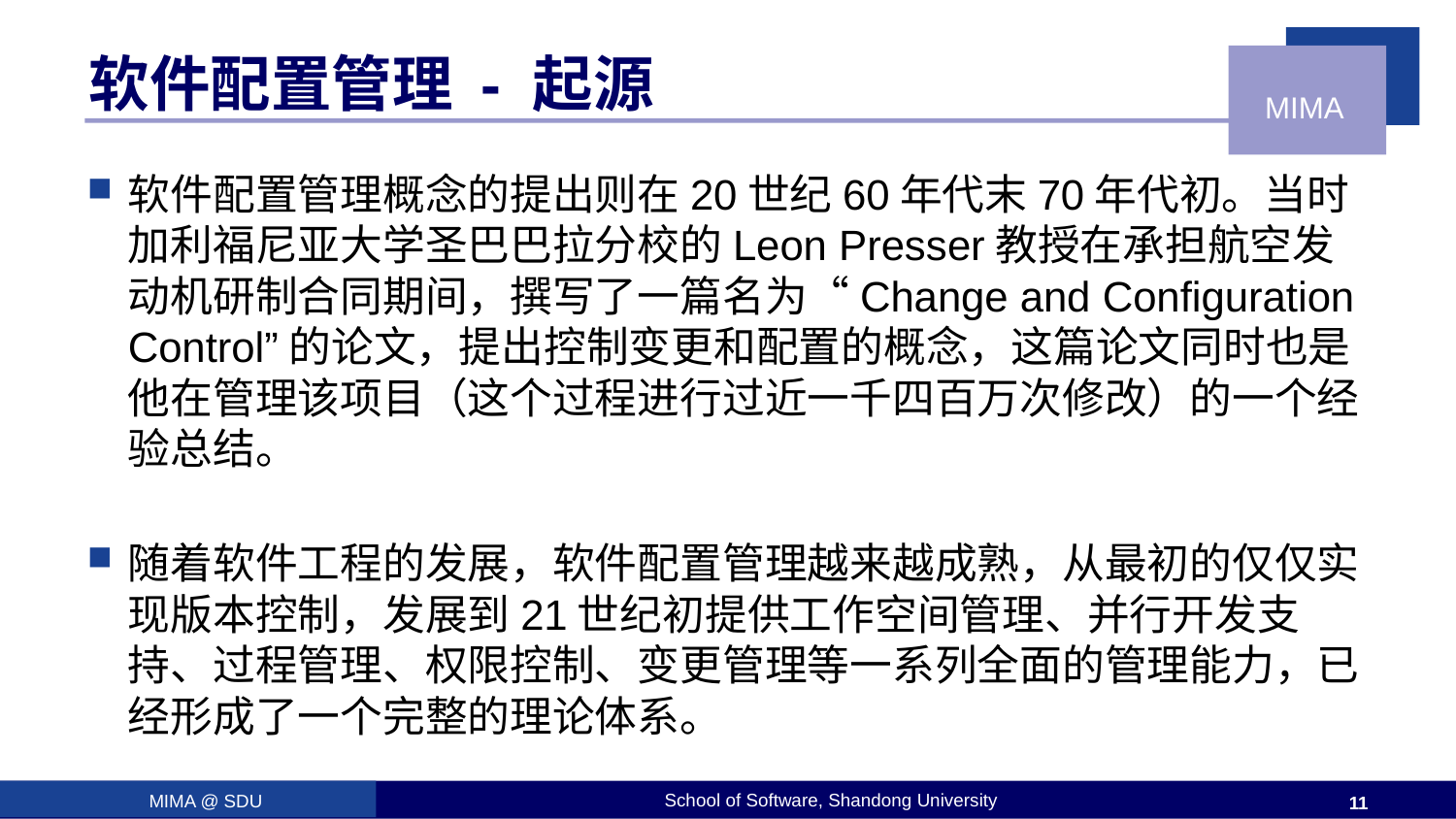

# 软件配置管理 - 起源
软件配置管理概念的提出则在20世纪60年代末70年代初。当时加利福尼亚大学圣巴巴拉分校的Leon Presser教授在承担航空发动机研制合同期间，撰写了一篇名为“Change and Configuration Control”的论文，提出控制变更和配置的概念，这篇论文同时也是他在管理该项目（这个过程进行过近一千四百万次修改）的一个经验总结。

随着软件工程的发展，软件配置管理越来越成熟，从最初的仅仅实现版本控制，发展到21世纪初提供工作空间管理、并行开发支持、过程管理、权限控制、变更管理等一系列全面的管理能力，已经形成了一个完整的理论体系。